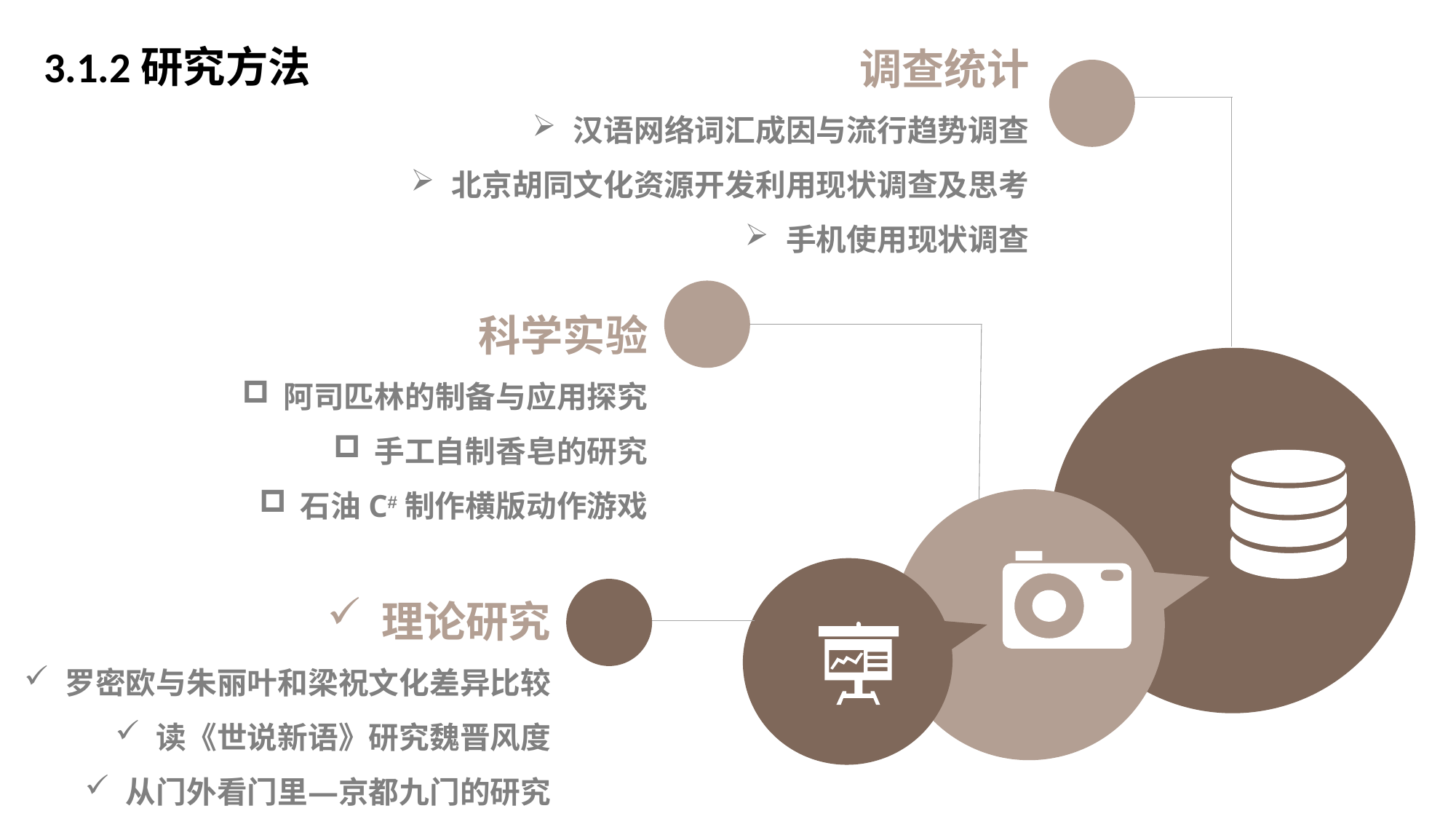

调查统计
汉语网络词汇成因与流行趋势调查
北京胡同文化资源开发利用现状调查及思考
手机使用现状调查
3.1.2研究方法

科学实验
阿司匹林的制备与应用探究
手工自制香皂的研究
石油C#制作横版动作游戏

理论研究
罗密欧与朱丽叶和梁祝文化差异比较
读《世说新语》研究魏晋风度
从门外看门里—京都九门的研究